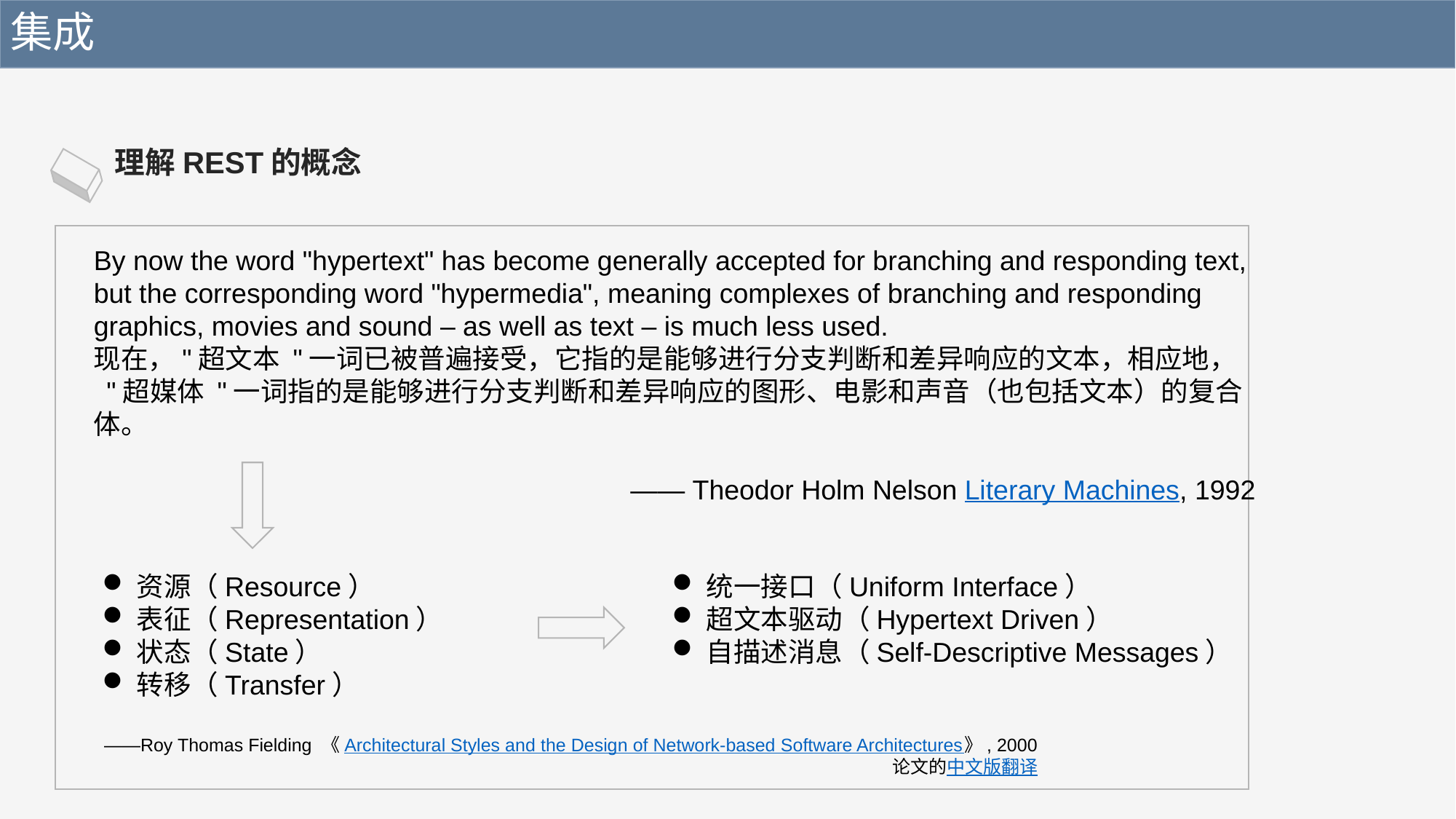

集成
理解REST的概念

By now the word "hypertext" has become generally accepted for branching and responding text, but the corresponding word "hypermedia", meaning complexes of branching and responding graphics, movies and sound – as well as text – is much less used.
现在，"超文本 "一词已被普遍接受，它指的是能够进行分支判断和差异响应的文本，相应地， "超媒体 "一词指的是能够进行分支判断和差异响应的图形、电影和声音（也包括文本）的复合体。

—— Theodor Holm Nelson Literary Machines, 1992

资源（Resource）
表征（Representation）
状态（State）
转移（Transfer）

——Roy Thomas Fielding 《Architectural Styles and the Design of Network-based Software Architectures》, 2000
论文的中文版翻译
统一接口（Uniform Interface）
超文本驱动（Hypertext Driven）
自描述消息（Self-Descriptive Messages）